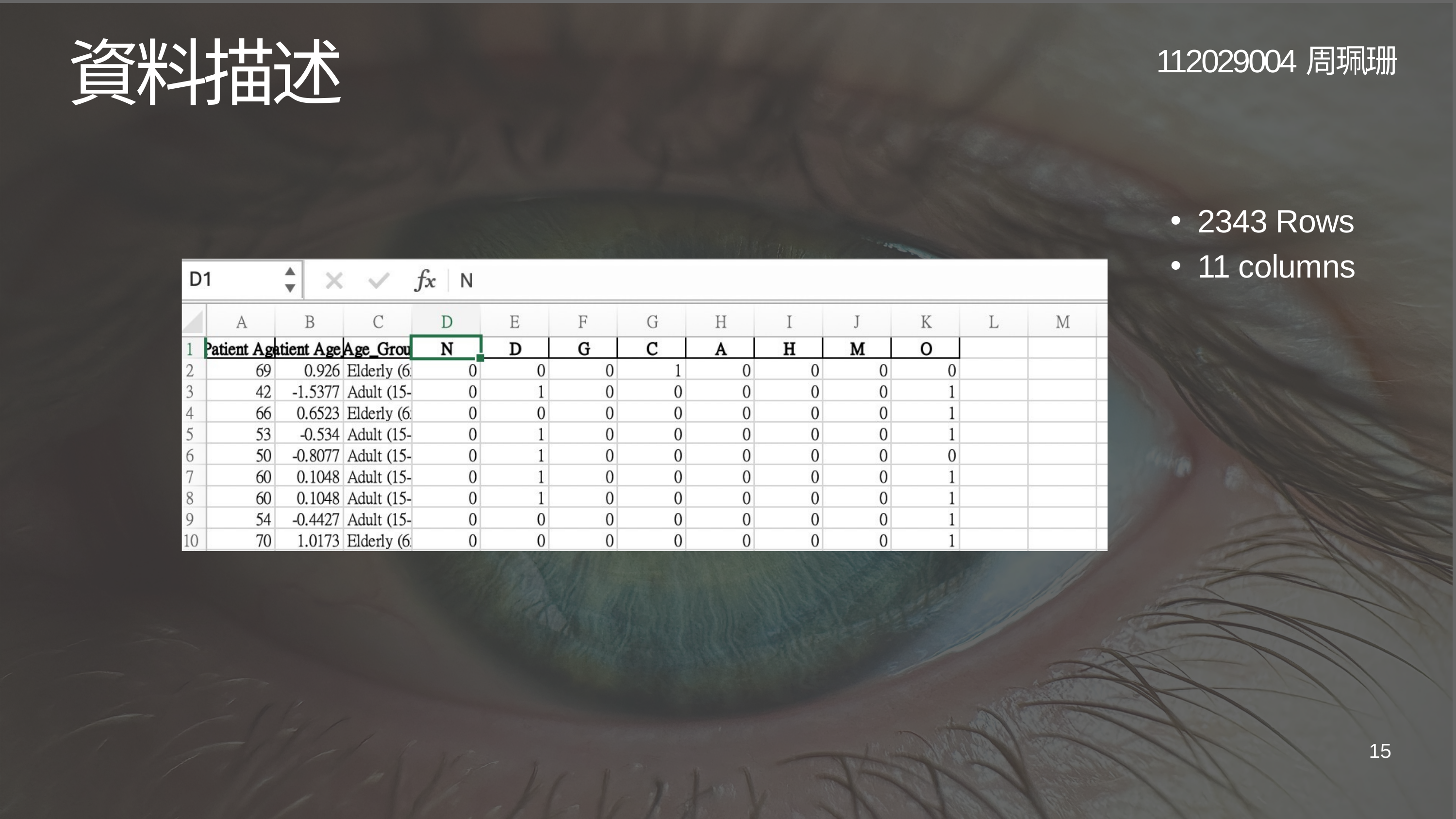

112029004周珮珊
資料描述
2343 Rows
11 columns

15